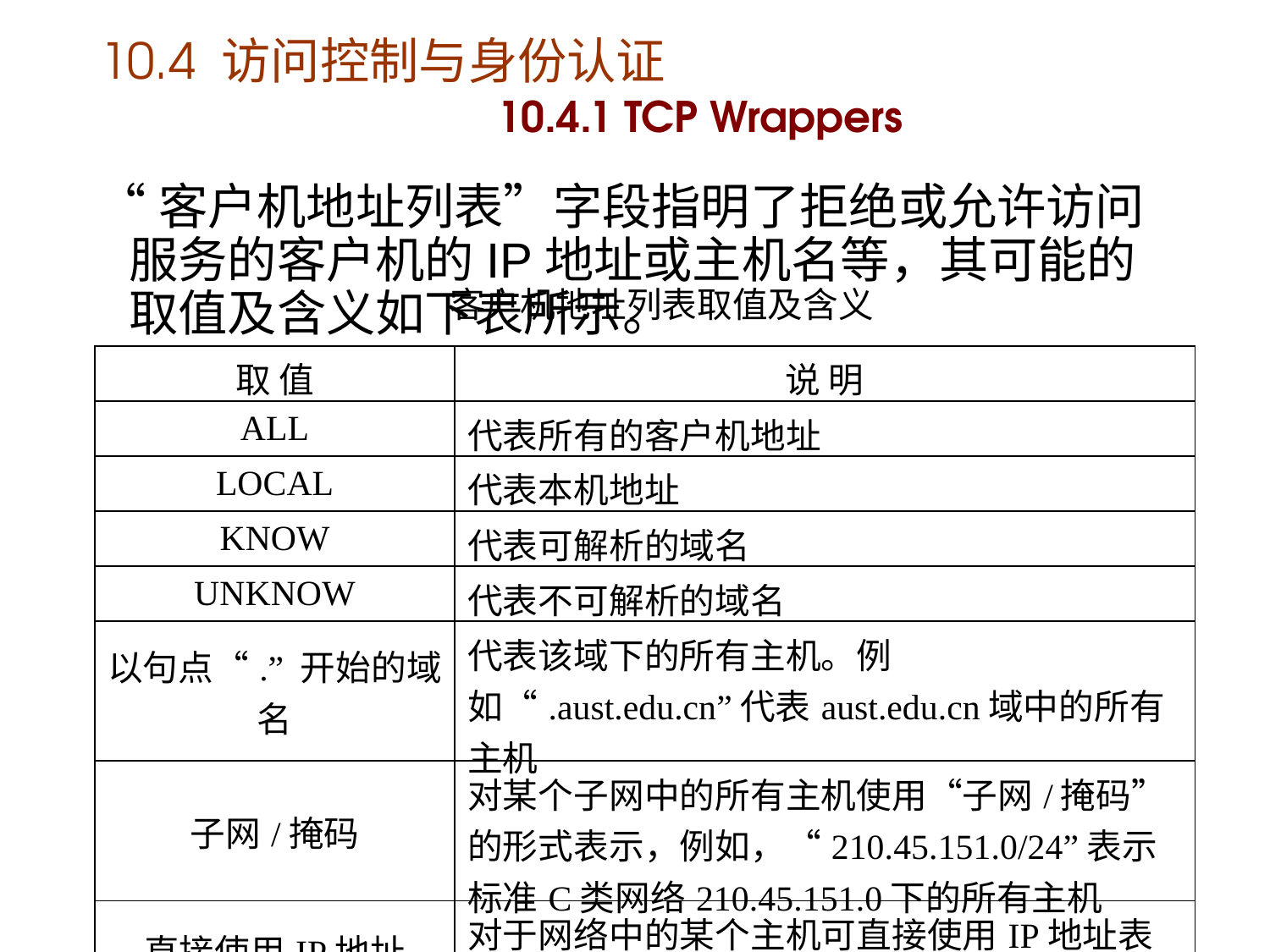

# 10.4 访问控制与身份认证 10.4.1 TCP Wrappers
“客户机地址列表”字段指明了拒绝或允许访问服务的客户机的IP地址或主机名等，其可能的取值及含义如下表所示。
客户机地址列表取值及含义
| 取 值 | 说 明 |
| --- | --- |
| ALL | 代表所有的客户机地址 |
| LOCAL | 代表本机地址 |
| KNOW | 代表可解析的域名 |
| UNKNOW | 代表不可解析的域名 |
| 以句点“.” 开始的域名 | 代表该域下的所有主机。例如“.aust.edu.cn”代表aust.edu.cn域中的所有主机 |
| 子网/掩码 | 对某个子网中的所有主机使用“子网/掩码”的形式表示，例如，“210.45.151.0/24”表示标准C类网络210.45.151.0下的所有主机 |
| 直接使用IP地址 | 对于网络中的某个主机可直接使用IP地址表示 |